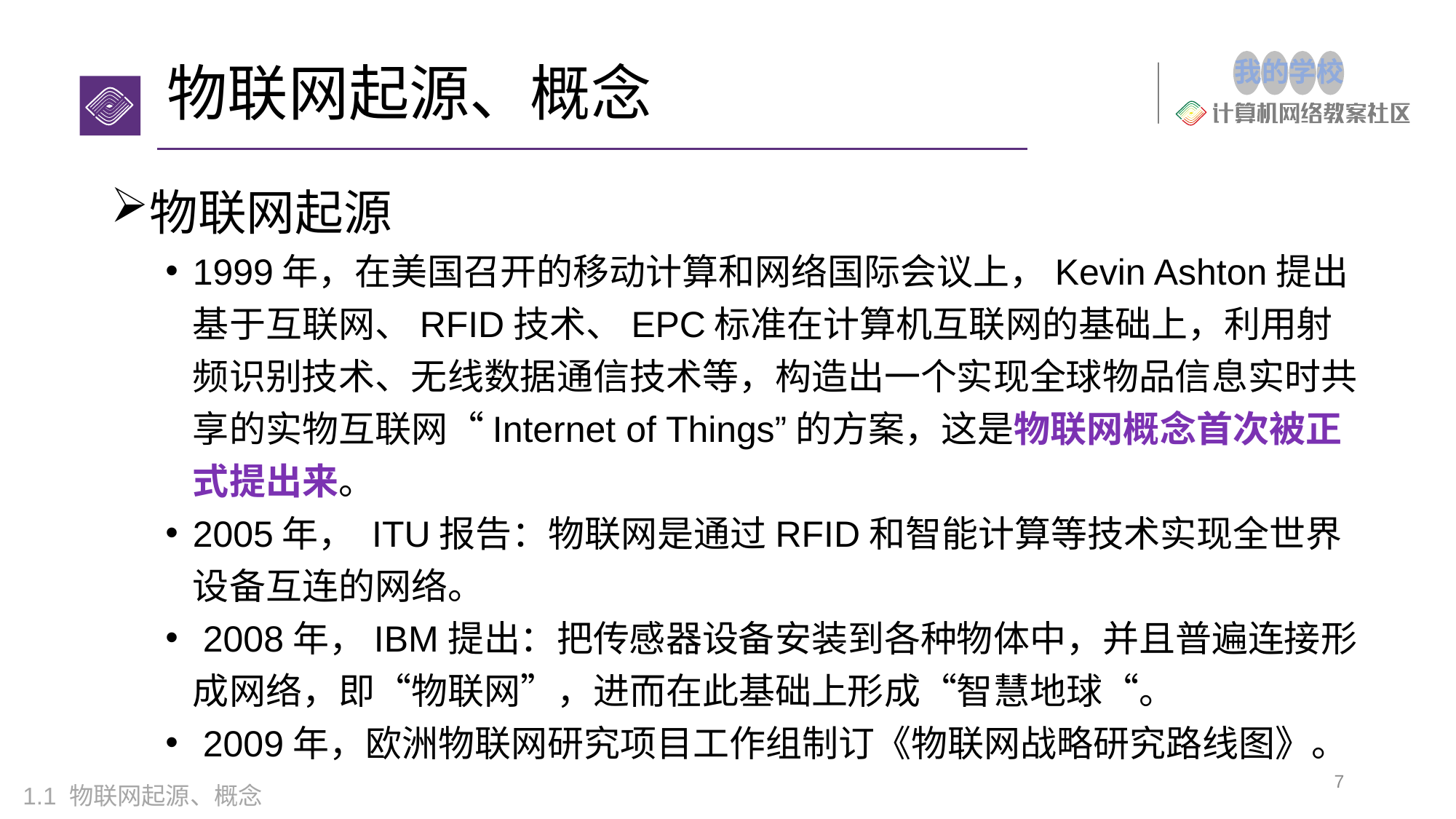

# 物联网起源、概念
物联网起源
1999年，在美国召开的移动计算和网络国际会议上，Kevin Ashton提出基于互联网、RFID技术、EPC标准在计算机互联网的基础上，利用射频识别技术、无线数据通信技术等，构造出一个实现全球物品信息实时共享的实物互联网“Internet of Things”的方案，这是物联网概念首次被正式提出来。
2005年， ITU报告：物联网是通过RFID和智能计算等技术实现全世界设备互连的网络。
 2008年，IBM提出：把传感器设备安装到各种物体中，并且普遍连接形成网络，即“物联网”，进而在此基础上形成“智慧地球“。
 2009年，欧洲物联网研究项目工作组制订《物联网战略研究路线图》。

7
1.1 物联网起源、概念